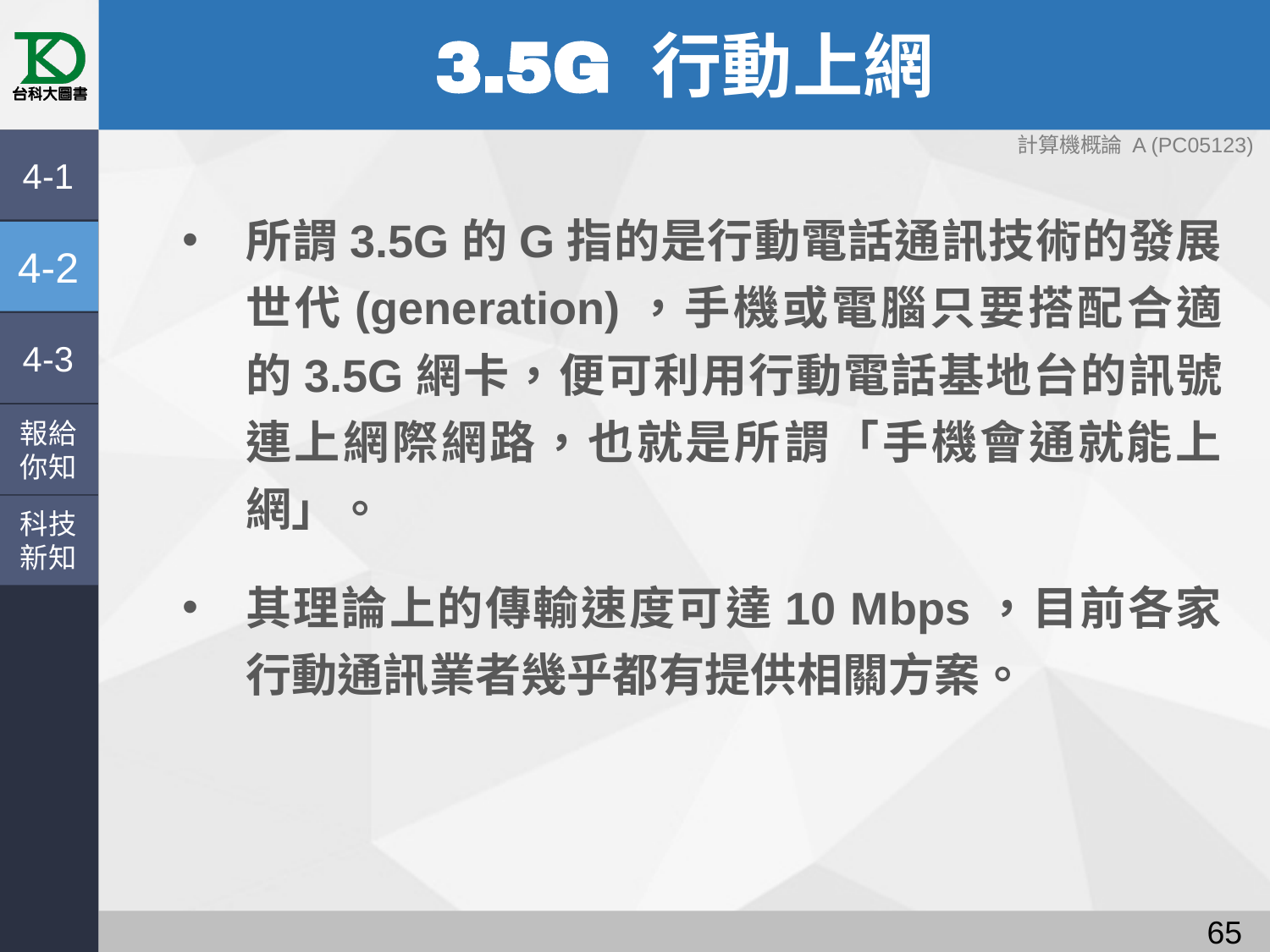

# 3.5G 行動上網
4-1
所謂3.5G的G指的是行動電話通訊技術的發展世代(generation)，手機或電腦只要搭配合適的3.5G網卡，便可利用行動電話基地台的訊號連上網際網路，也就是所謂「手機會通就能上網」。
其理論上的傳輸速度可達10 Mbps，目前各家行動通訊業者幾乎都有提供相關方案。
4-2
4-3
報給
你知
科技
新知
65